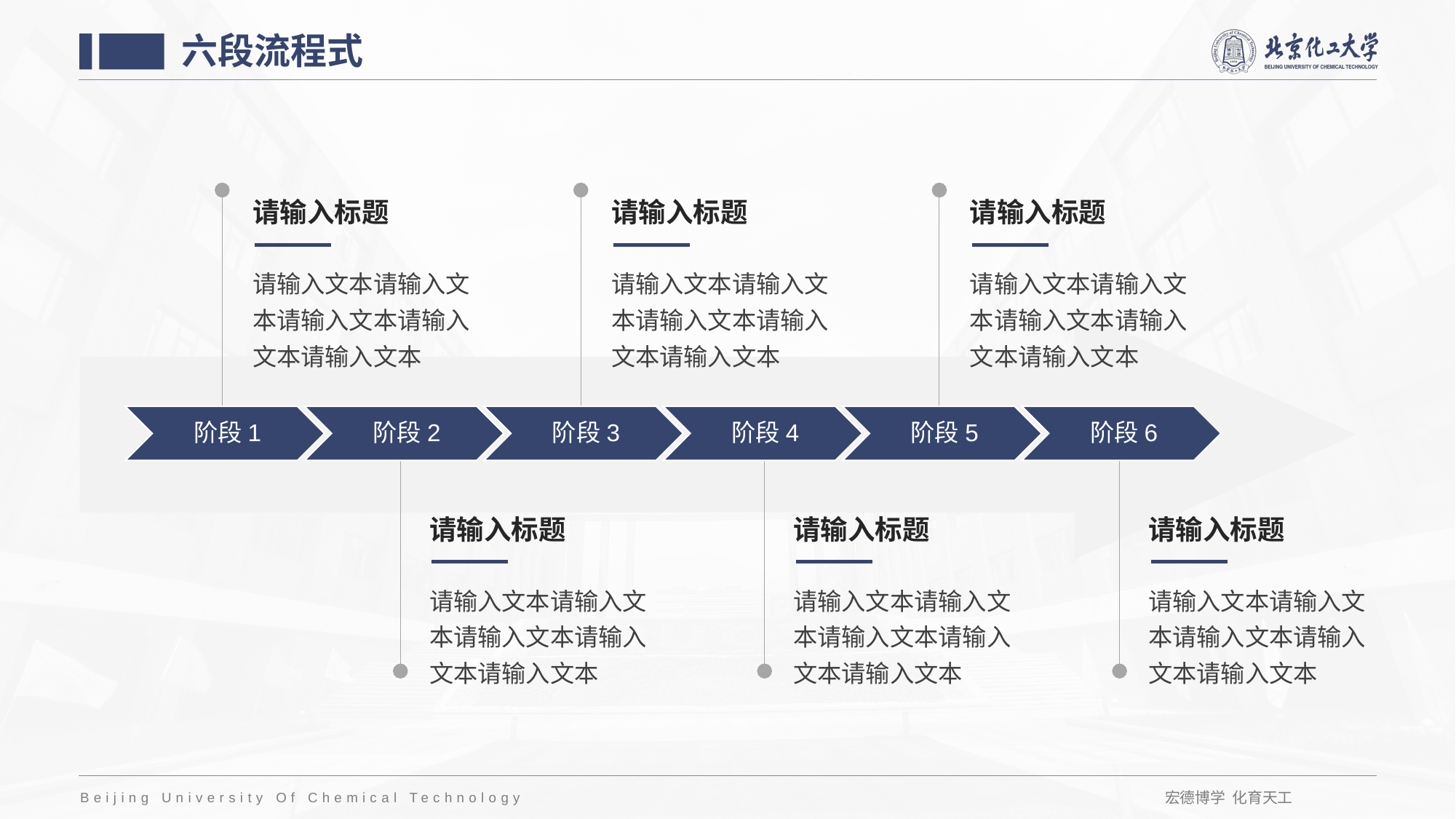

六段流程式

请输入标题
请输入标题
请输入标题
请输入文本请输入文本请输入文本请输入文本请输入文本
请输入文本请输入文本请输入文本请输入文本请输入文本
请输入文本请输入文本请输入文本请输入文本请输入文本
阶段1
阶段2
阶段3
阶段4
阶段5
阶段6
请输入标题
请输入标题
请输入标题
请输入文本请输入文本请输入文本请输入文本请输入文本
请输入文本请输入文本请输入文本请输入文本请输入文本
请输入文本请输入文本请输入文本请输入文本请输入文本